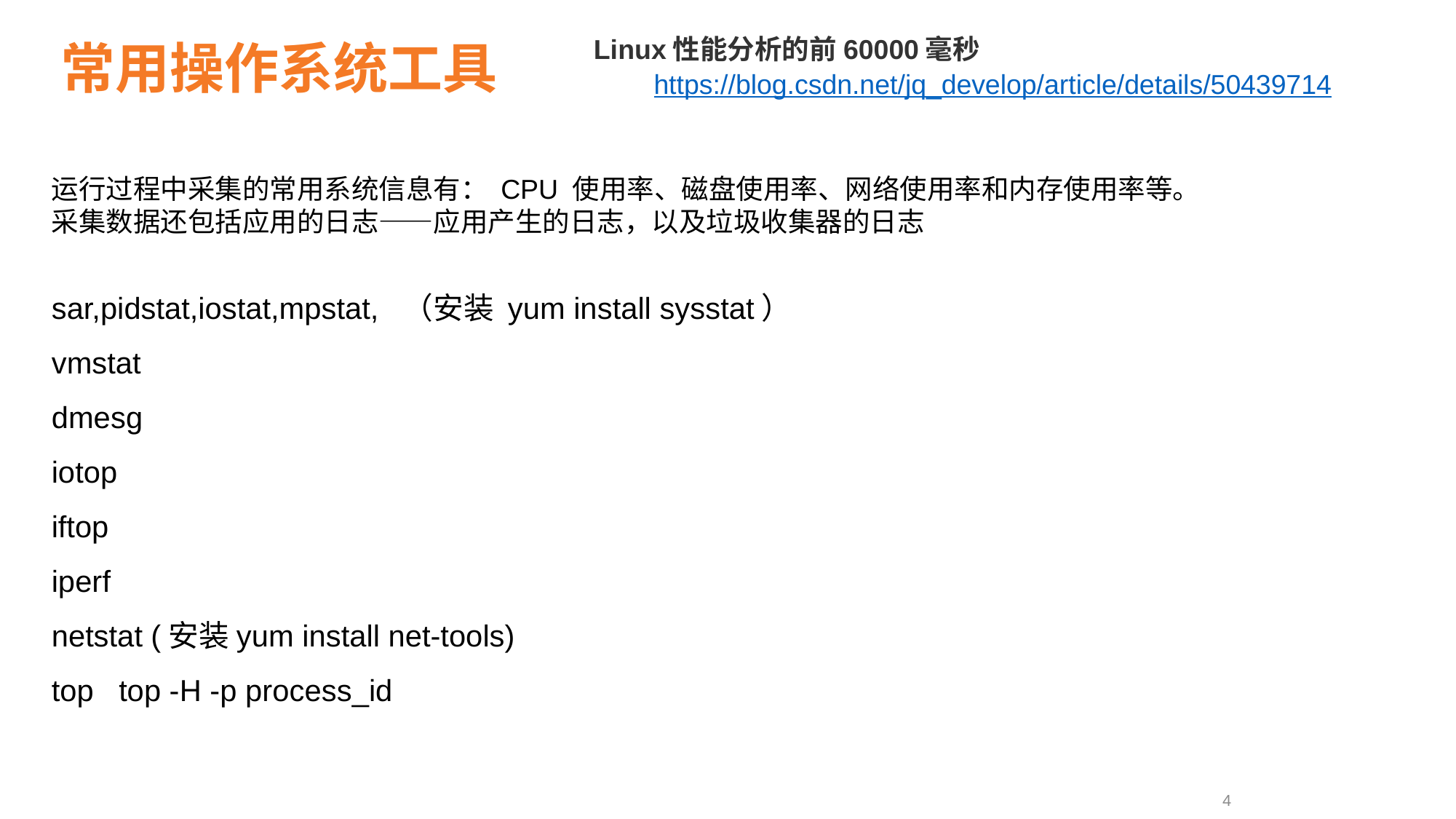

Linux性能分析的前60000毫秒
常用操作系统工具
https://blog.csdn.net/jq_develop/article/details/50439714
运行过程中采集的常用系统信息有： CPU 使用率、磁盘使用率、网络使用率和内存使用率等。
采集数据还包括应用的日志——应用产生的日志，以及垃圾收集器的日志
sar,pidstat,iostat,mpstat,  （安装 yum install sysstat）
vmstat
dmesg
iotop
iftop
iperf
netstat (安装yum install net-tools)
top   top -H -p process_id
4